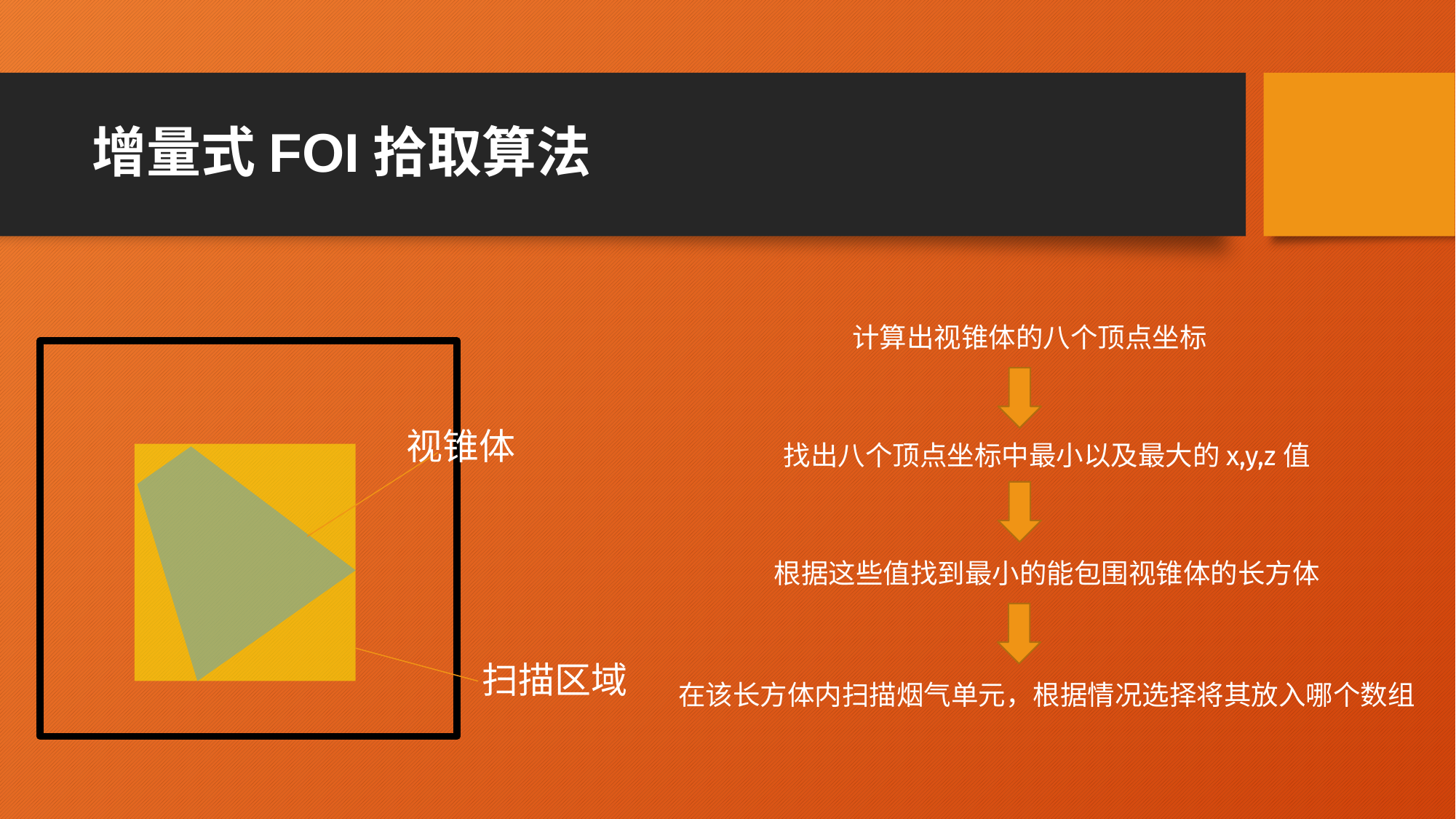

# 增量式FOI拾取算法
计算出视锥体的八个顶点坐标

视锥体

找出八个顶点坐标中最小以及最大的x,y,z值

根据这些值找到最小的能包围视锥体的长方体

扫描区域
在该长方体内扫描烟气单元，根据情况选择将其放入哪个数组